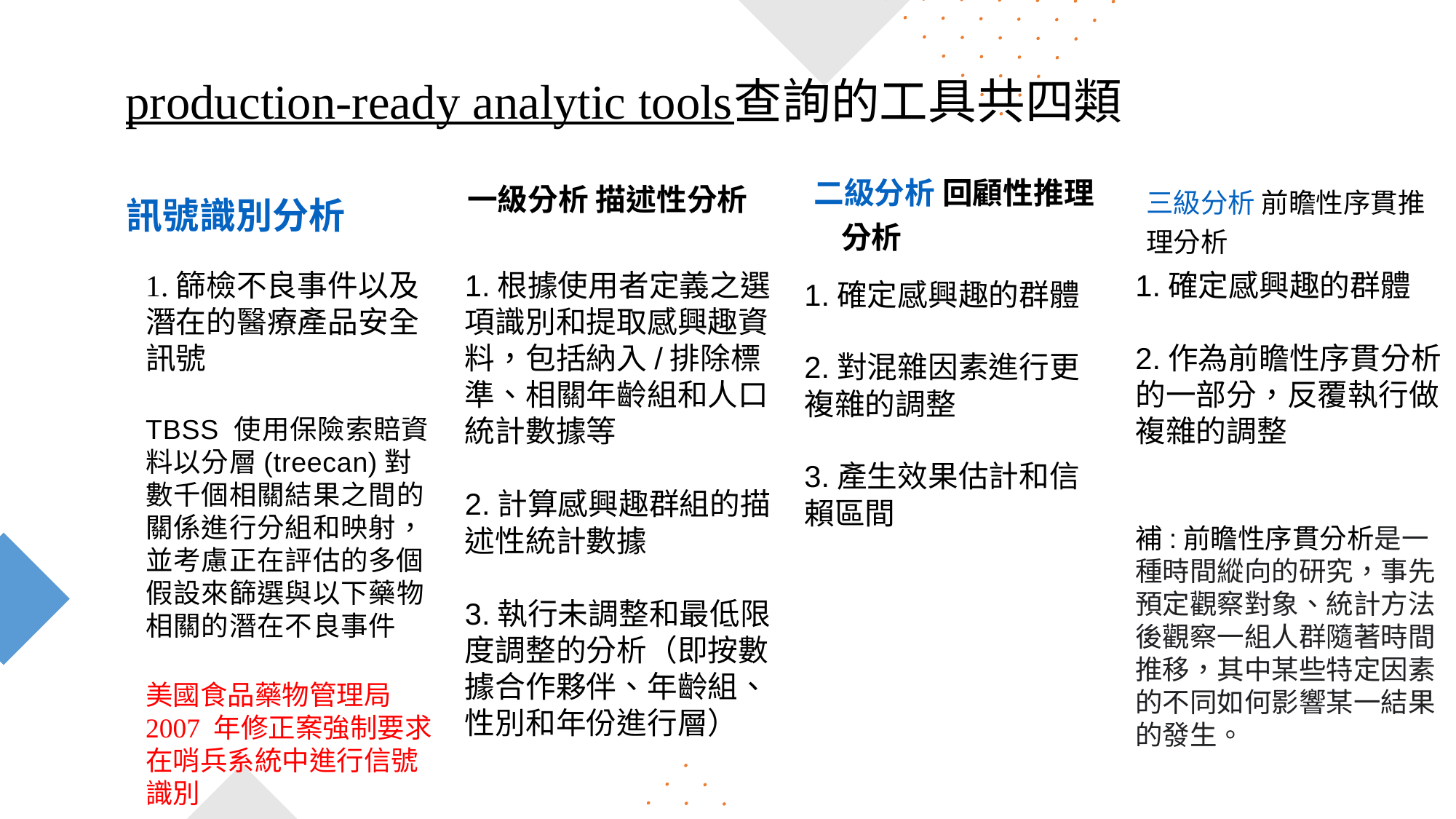

# production-ready analytic tools查詢的工具共四類
一級分析 描述性分析
訊號識別分析
三級分析 前瞻性序貫推理分析
二級分析 回顧性推理分析
1.篩檢不良事件以及潛在的醫療產品安全訊號

TBSS 使用保險索賠資料以分層(treecan)對數千個相關結果之間的關係進行分組和映射，並考慮正在評估的多個假設來篩選與以下藥物相關的潛在不良事件

美國食品藥物管理局2007 年修正案強制要求在哨兵系統中進行信號識別

1.根據使用者定義之選項識別和提取感興趣資料，包括納入/排除標準、相關年齡組和人口統計數據等

2.計算感興趣群組的描述性統計數據

3.執行未調整和最低限度調整的分析（即按數據合作夥伴、年齡組、性別和年份進行層）

1.確定感興趣的群體

2.作為前瞻性序貫分析的一部分，反覆執行做複雜的調整

補:前瞻性序貫分析是一種時間縱向的研究，事先預定觀察對象、統計方法後觀察一組人群隨著時間推移，其中某些特定因素的不同如何影響某一結果的發生。

1.確定感興趣的群體

2.對混雜因素進行更複雜的調整

3.產生效果估計和信賴區間